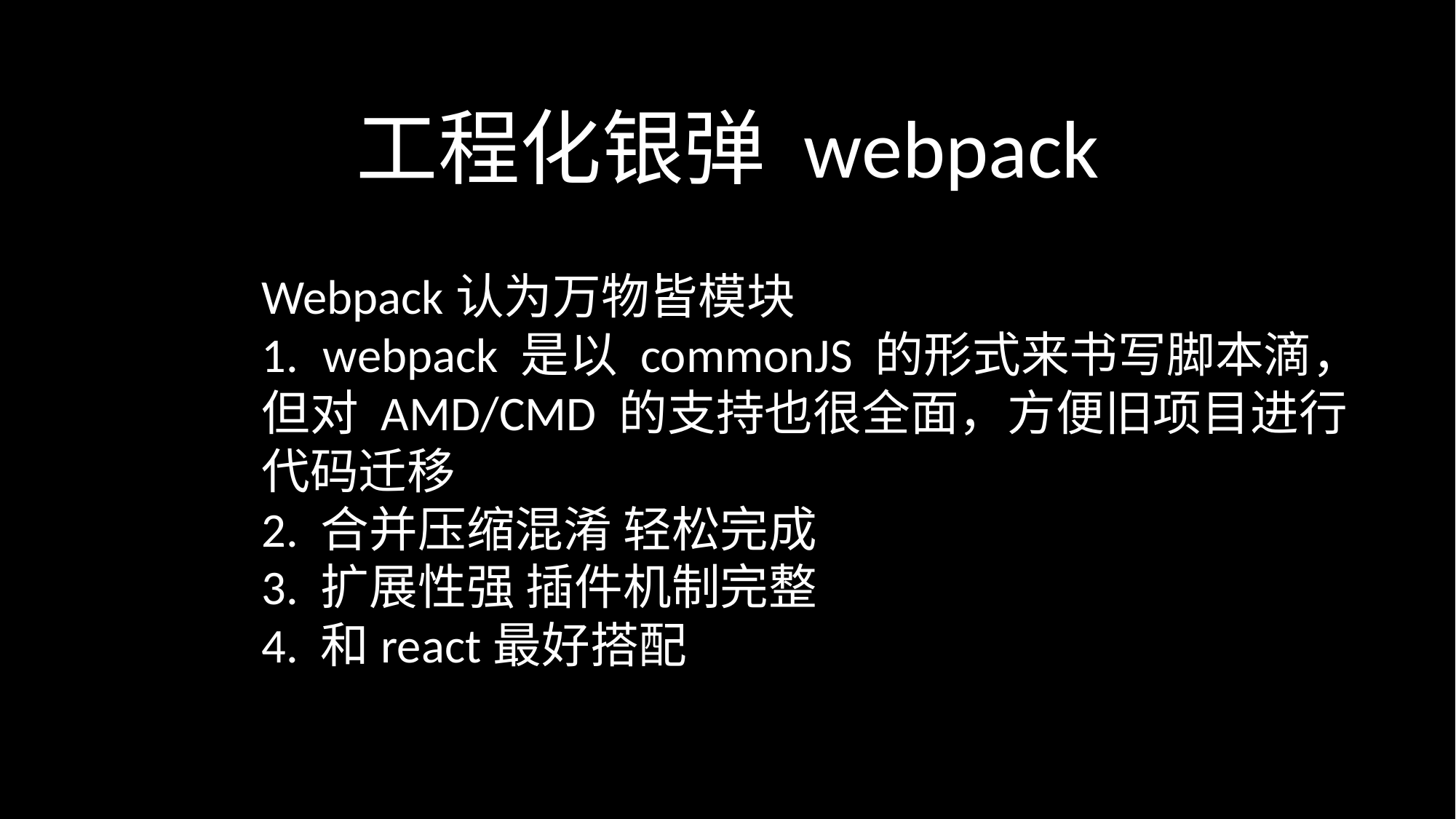

工程化银弹 webpack
Webpack认为万物皆模块
webpack 是以 commonJS 的形式来书写脚本滴，
但对 AMD/CMD 的支持也很全面，方便旧项目进行
代码迁移
2. 合并压缩混淆 轻松完成
3. 扩展性强 插件机制完整
4. 和react最好搭配